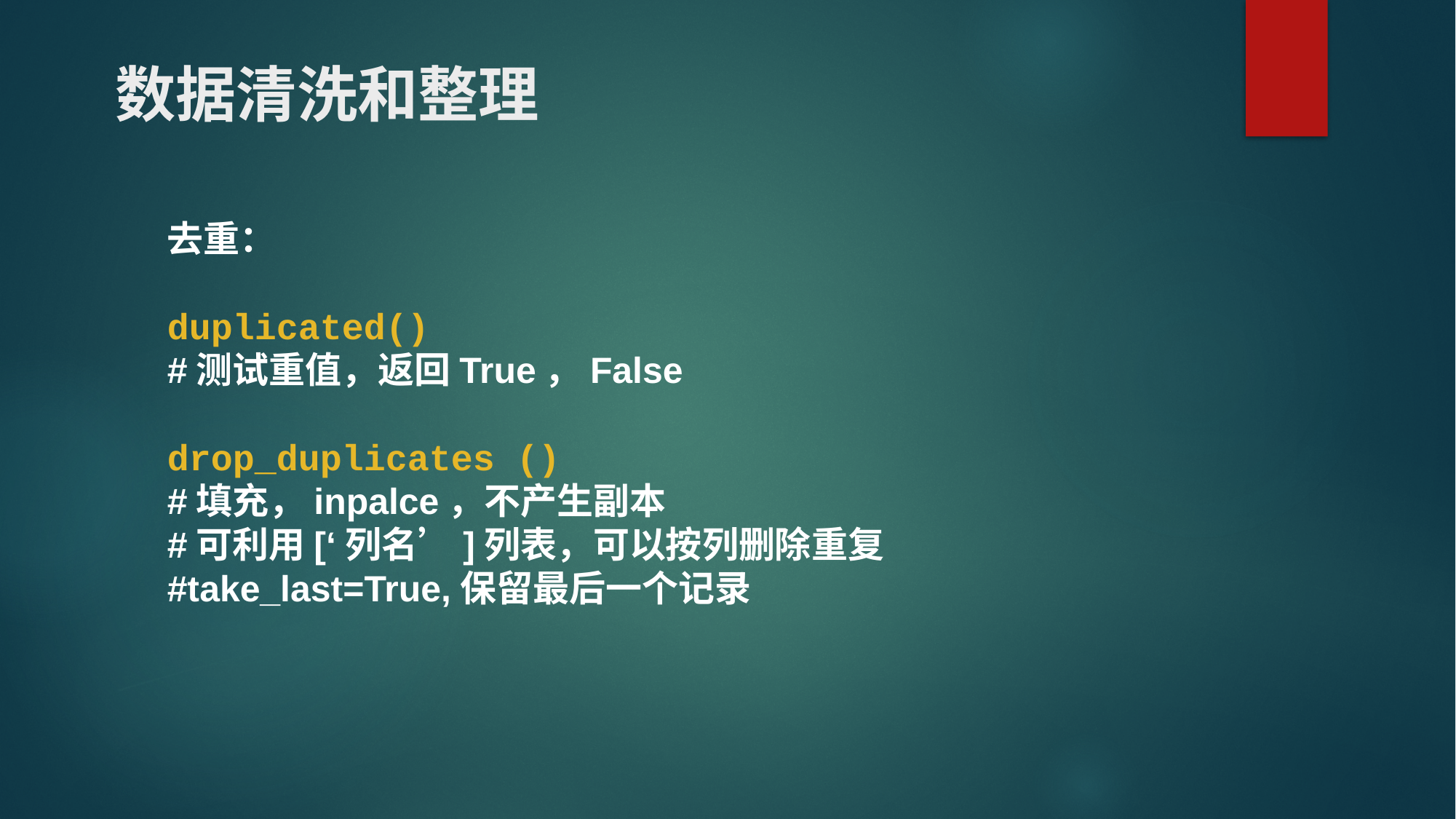

# 数据清洗和整理
去重：

duplicated()
#测试重值，返回True，False

drop_duplicates ()
#填充，inpalce，不产生副本
#可利用[‘列名’]列表，可以按列删除重复
#take_last=True,保留最后一个记录